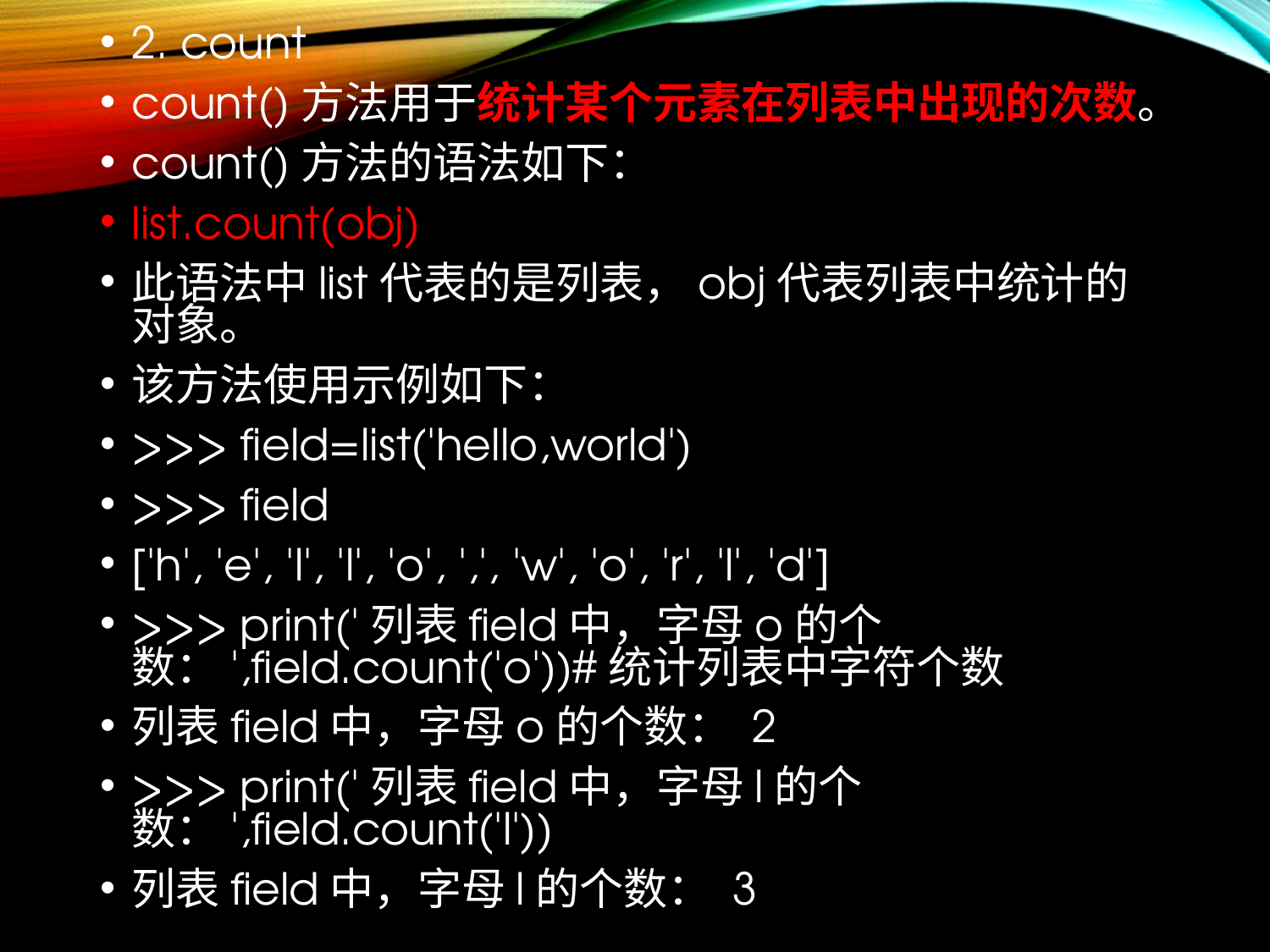

2. count
count()方法用于统计某个元素在列表中出现的次数。
count()方法的语法如下：
list.count(obj)
此语法中list代表的是列表，obj代表列表中统计的对象。
该方法使用示例如下：
>>> field=list('hello,world')
>>> field
['h', 'e', 'l', 'l', 'o', ',', 'w', 'o', 'r', 'l', 'd']
>>> print('列表field中，字母o的个数：',field.count('o'))#统计列表中字符个数
列表field中，字母o的个数： 2
>>> print('列表field中，字母l的个数：',field.count('l'))
列表field中，字母l的个数： 3